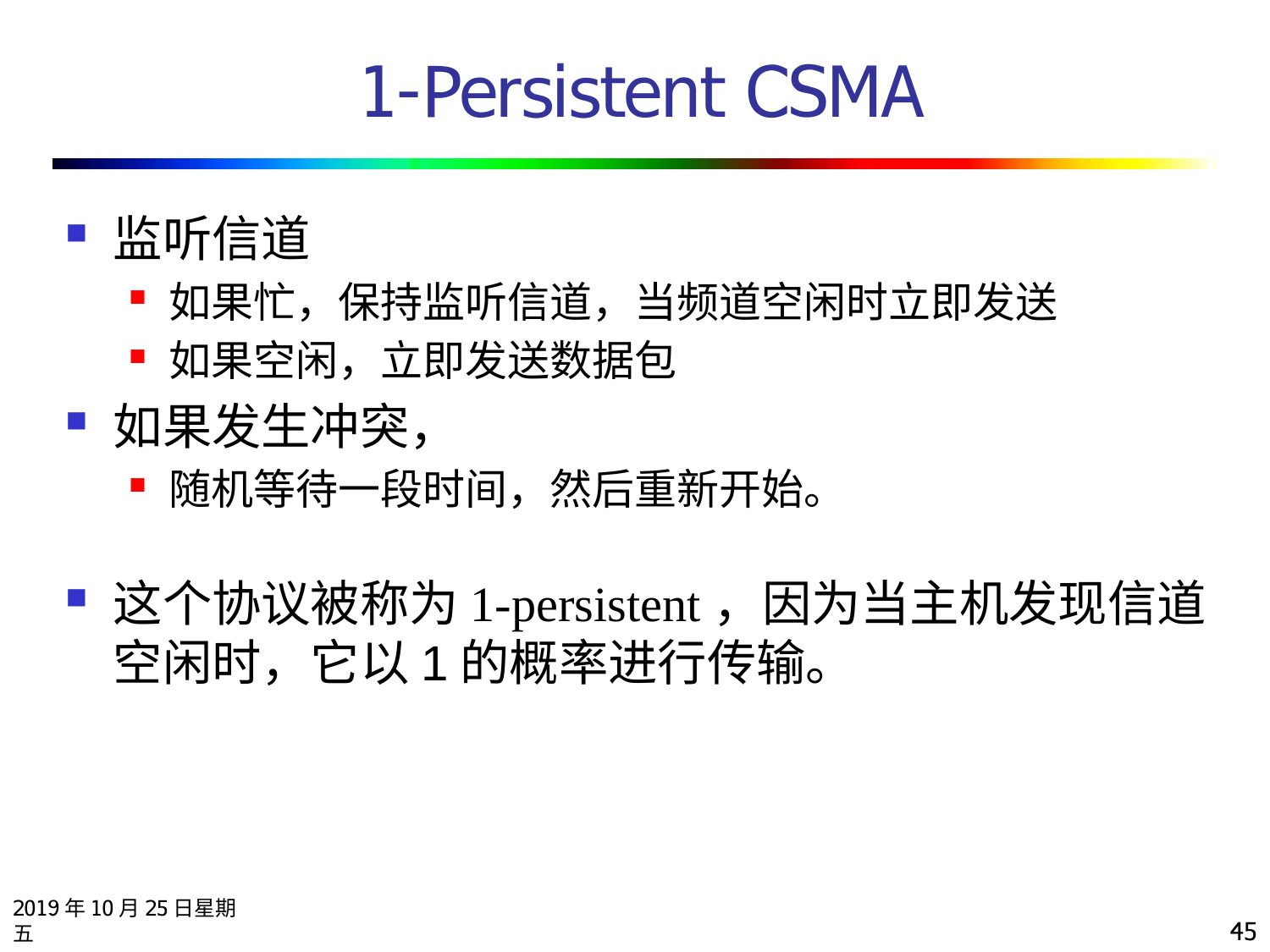

# 1-Persistent CSMA
监听信道
如果忙，保持监听信道，当频道空闲时立即发送
如果空闲，立即发送数据包
如果发生冲突，
随机等待一段时间，然后重新开始。

这个协议被称为1-persistent，因为当主机发现信道空闲时，它以1的概率进行传输。
2019年10月25日星期五
45